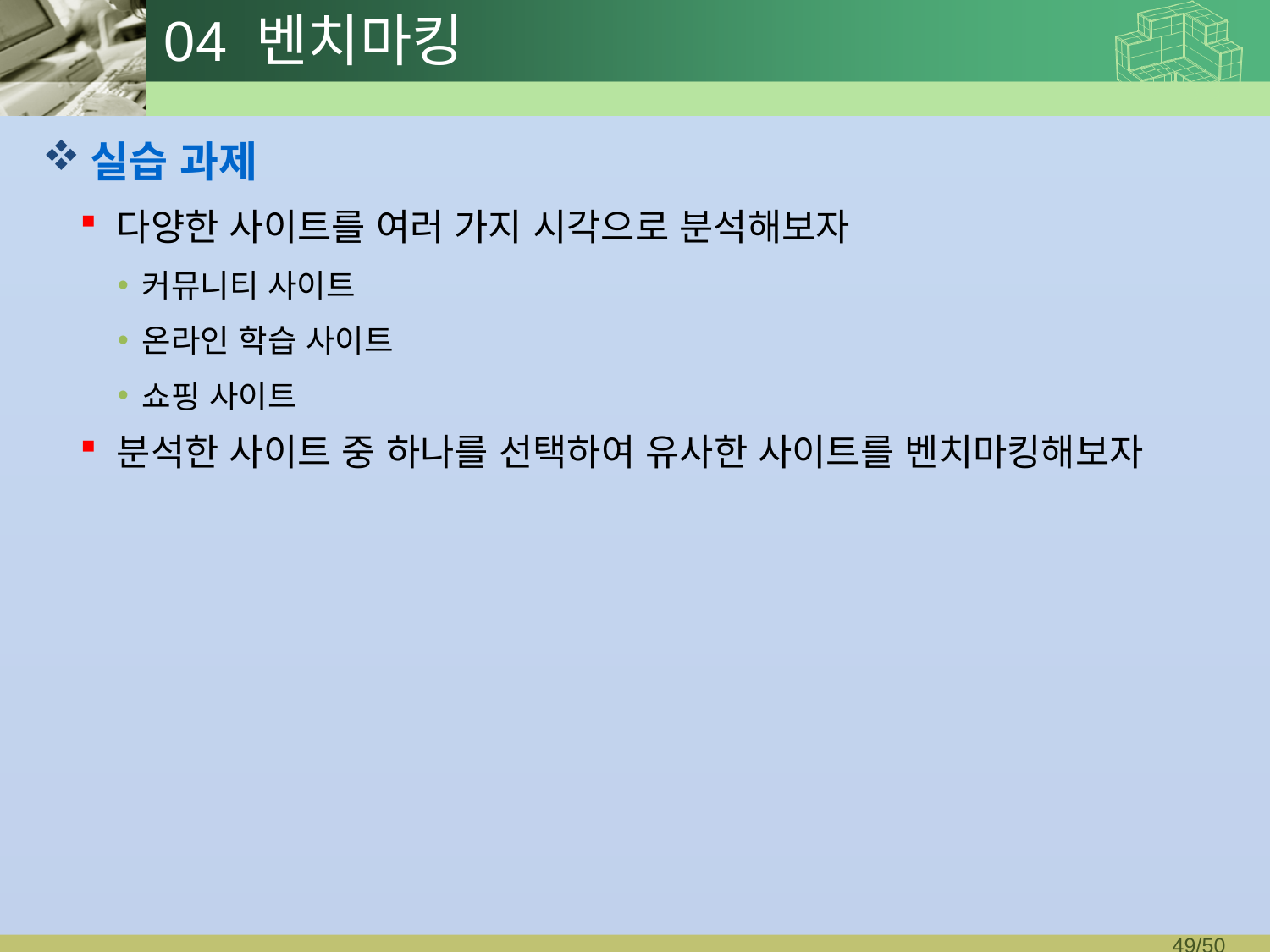

# 04 벤치마킹
실습 과제
다양한 사이트를 여러 가지 시각으로 분석해보자
커뮤니티 사이트
온라인 학습 사이트
쇼핑 사이트
분석한 사이트 중 하나를 선택하여 유사한 사이트를 벤치마킹해보자